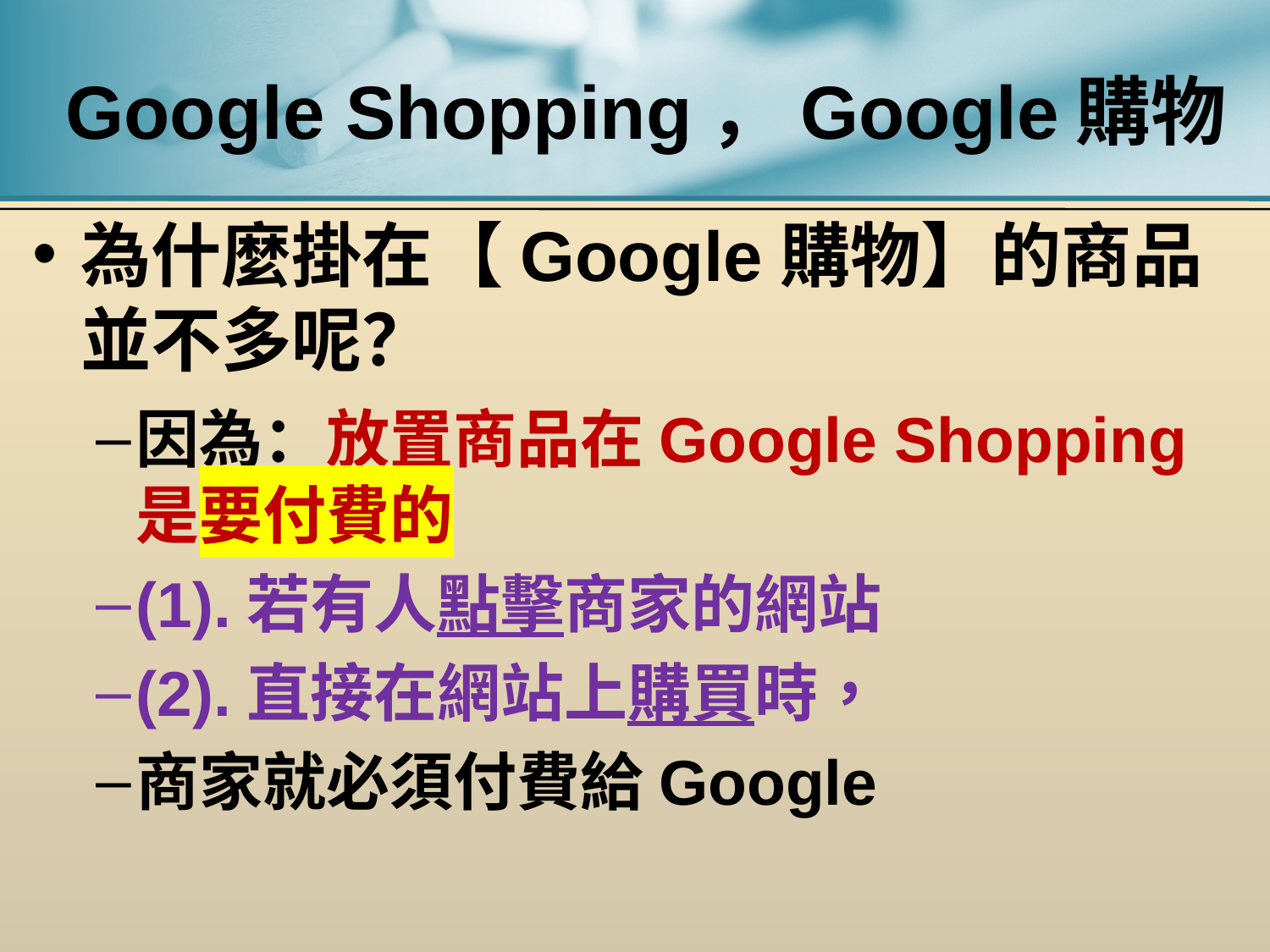

# Google Shopping，Google購物
為什麼掛在【Google購物】的商品並不多呢？
因為：放置商品在Google Shopping是要付費的
(1).若有人點擊商家的網站
(2).直接在網站上購買時，
商家就必須付費給Google